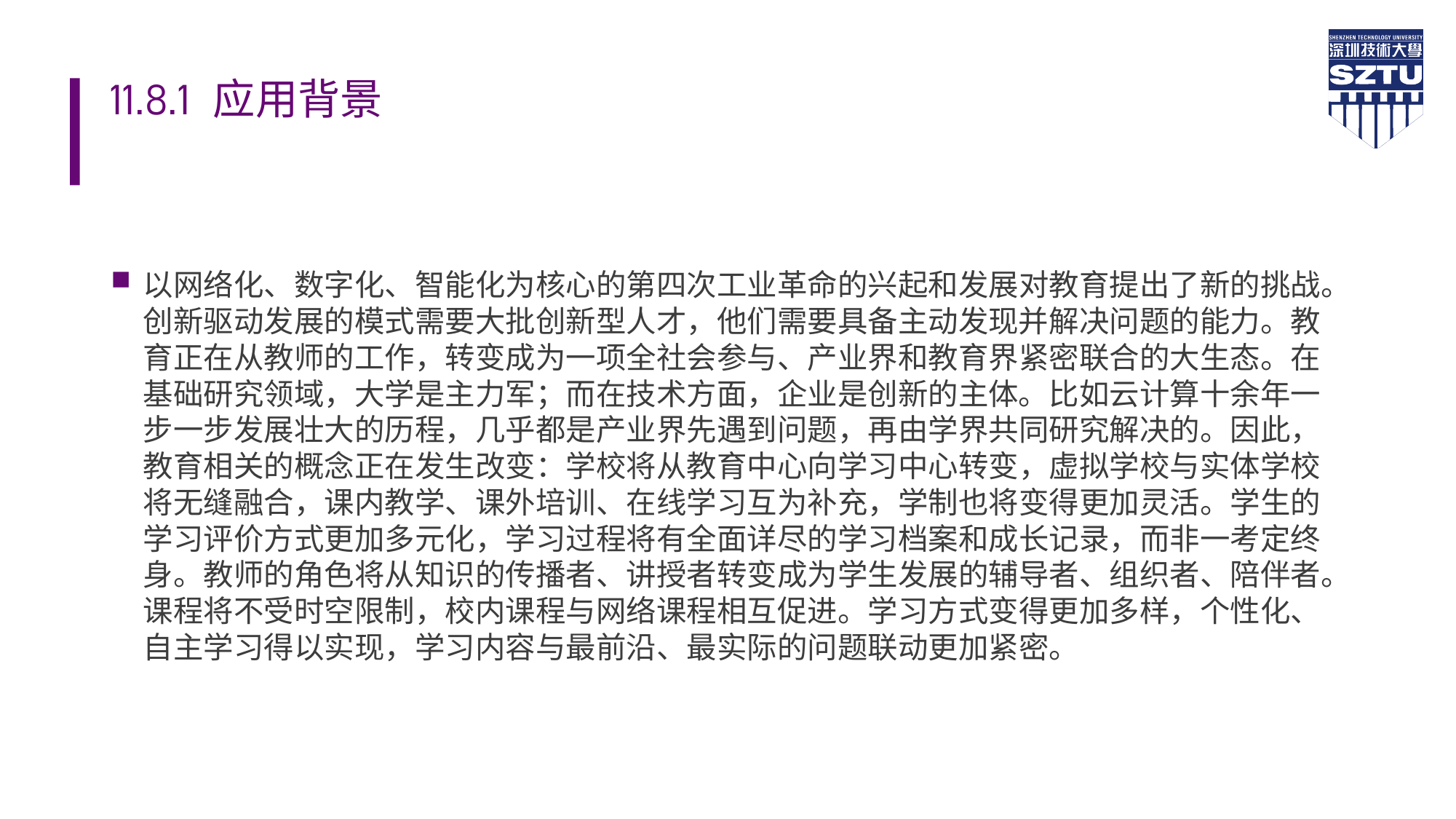

# 11.8.1 应用背景
以网络化、数字化、智能化为核心的第四次工业革命的兴起和发展对教育提出了新的挑战。创新驱动发展的模式需要大批创新型人才，他们需要具备主动发现并解决问题的能力。教育正在从教师的工作，转变成为一项全社会参与、产业界和教育界紧密联合的大生态。在基础研究领域，大学是主力军；而在技术方面，企业是创新的主体。比如云计算十余年一步一步发展壮大的历程，几乎都是产业界先遇到问题，再由学界共同研究解决的。因此，教育相关的概念正在发生改变：学校将从教育中心向学习中心转变，虚拟学校与实体学校将无缝融合，课内教学、课外培训、在线学习互为补充，学制也将变得更加灵活。学生的学习评价方式更加多元化，学习过程将有全面详尽的学习档案和成长记录，而非一考定终身。教师的角色将从知识的传播者、讲授者转变成为学生发展的辅导者、组织者、陪伴者。课程将不受时空限制，校内课程与网络课程相互促进。学习方式变得更加多样，个性化、自主学习得以实现，学习内容与最前沿、最实际的问题联动更加紧密。